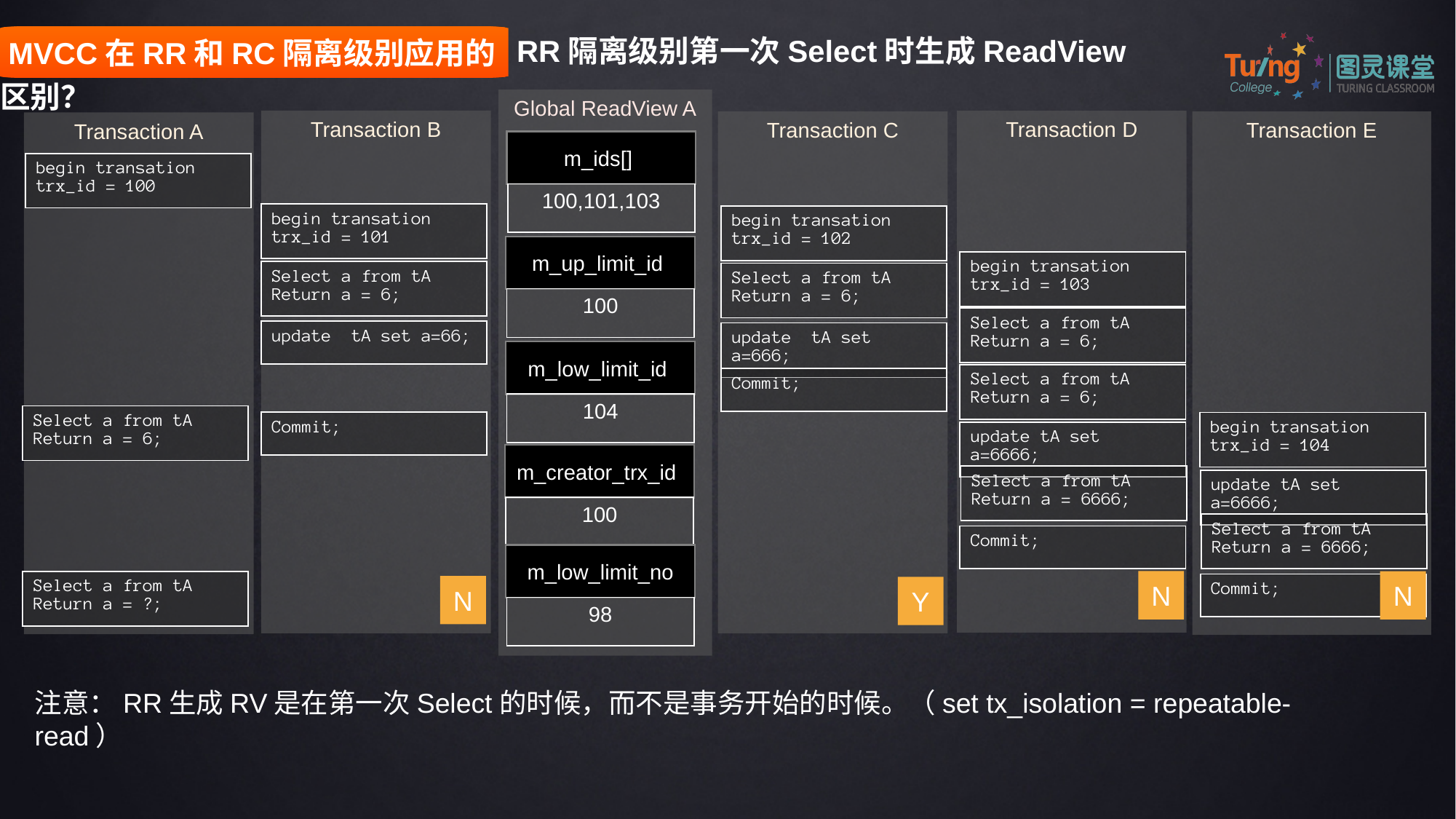

MVCC在RR和RC隔离级别应用的区别？
RR隔离级别第一次Select时生成ReadView
Global ReadView A
Transaction B
Transaction D

Transaction C
Transaction E

Transaction A

m_ids[]
| begin transation trx\_id = 100 |
| --- |
| 100,101,103 |
| --- |
| begin transation trx\_id = 101 |
| --- |
| begin transation trx\_id = 102 |
| --- |
m_up_limit_id
| begin transation trx\_id = 103 |
| --- |
| Select a from tA Return a = 6; |
| --- |
| Select a from tA Return a = 6; |
| --- |
| 100 |
| --- |
| Select a from tA Return a = 6; |
| --- |
| update tA set a=66; |
| --- |
| update tA set a=666; |
| --- |
m_low_limit_id
| Select a from tA Return a = 6; |
| --- |
| Commit; |
| --- |
| 104 |
| --- |
| Select a from tA Return a = 6; |
| --- |
| Commit; |
| --- |
| begin transation trx\_id = 104 |
| --- |
| update tA set a=6666; |
| --- |
m_creator_trx_id
| Select a from tA Return a = 6666; |
| --- |
| update tA set a=6666; |
| --- |
| 100 |
| --- |
| Select a from tA Return a = 6666; |
| --- |
| Commit; |
| --- |
m_low_limit_no
N
N
| Select a from tA Return a = ?; |
| --- |
| Commit; |
| --- |
N
Y
| 98 |
| --- |
注意：RR生成RV是在第一次Select的时候，而不是事务开始的时候。（set tx_isolation = repeatable-read）